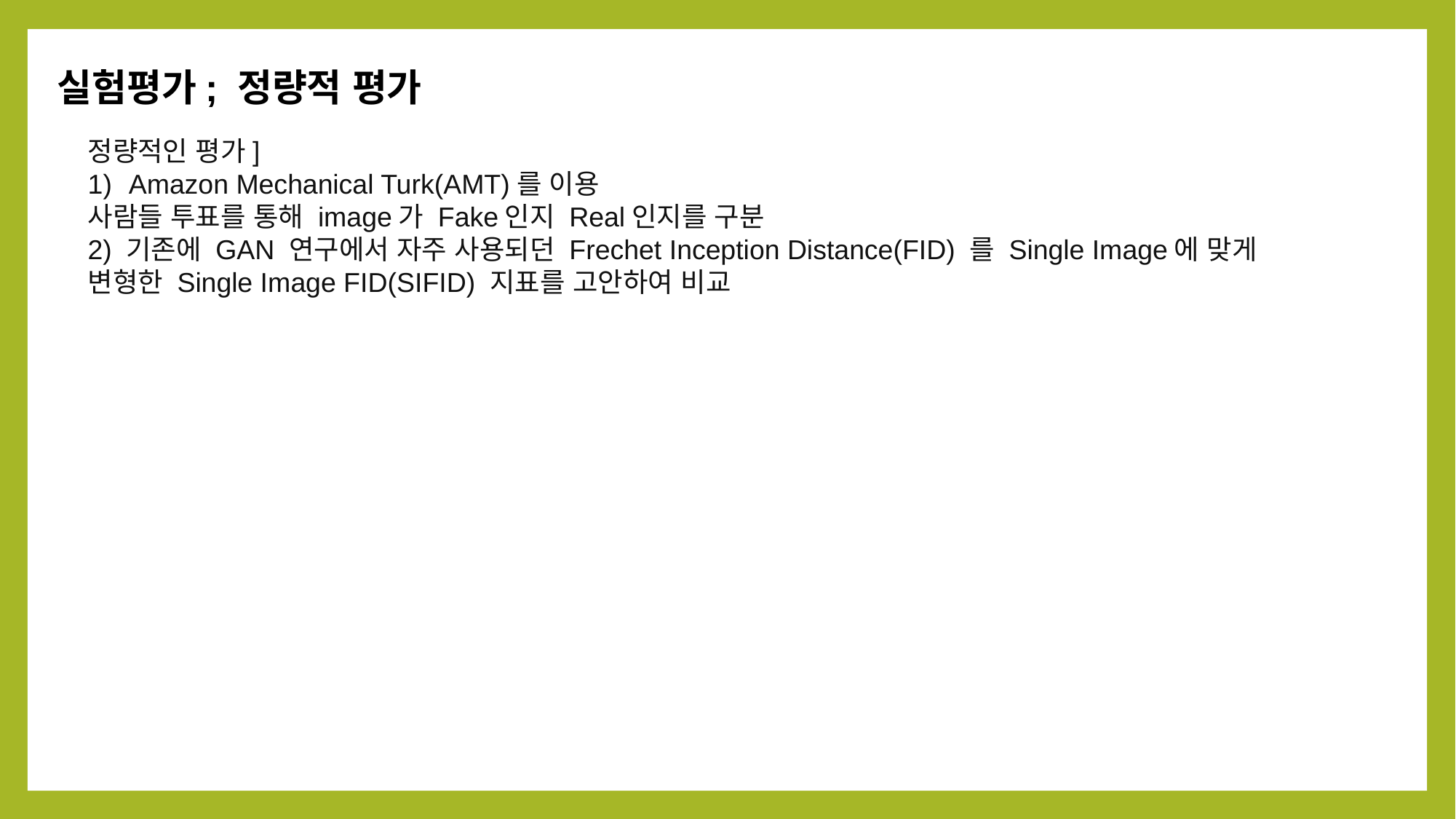

실험평가; 정량적 평가
정량적인 평가]
Amazon Mechanical Turk(AMT)를 이용
사람들 투표를 통해 image가 Fake인지 Real인지를 구분
2) 기존에 GAN 연구에서 자주 사용되던 Frechet Inception Distance(FID) 를 Single Image에 맞게 변형한 Single Image FID(SIFID) 지표를 고안하여 비교